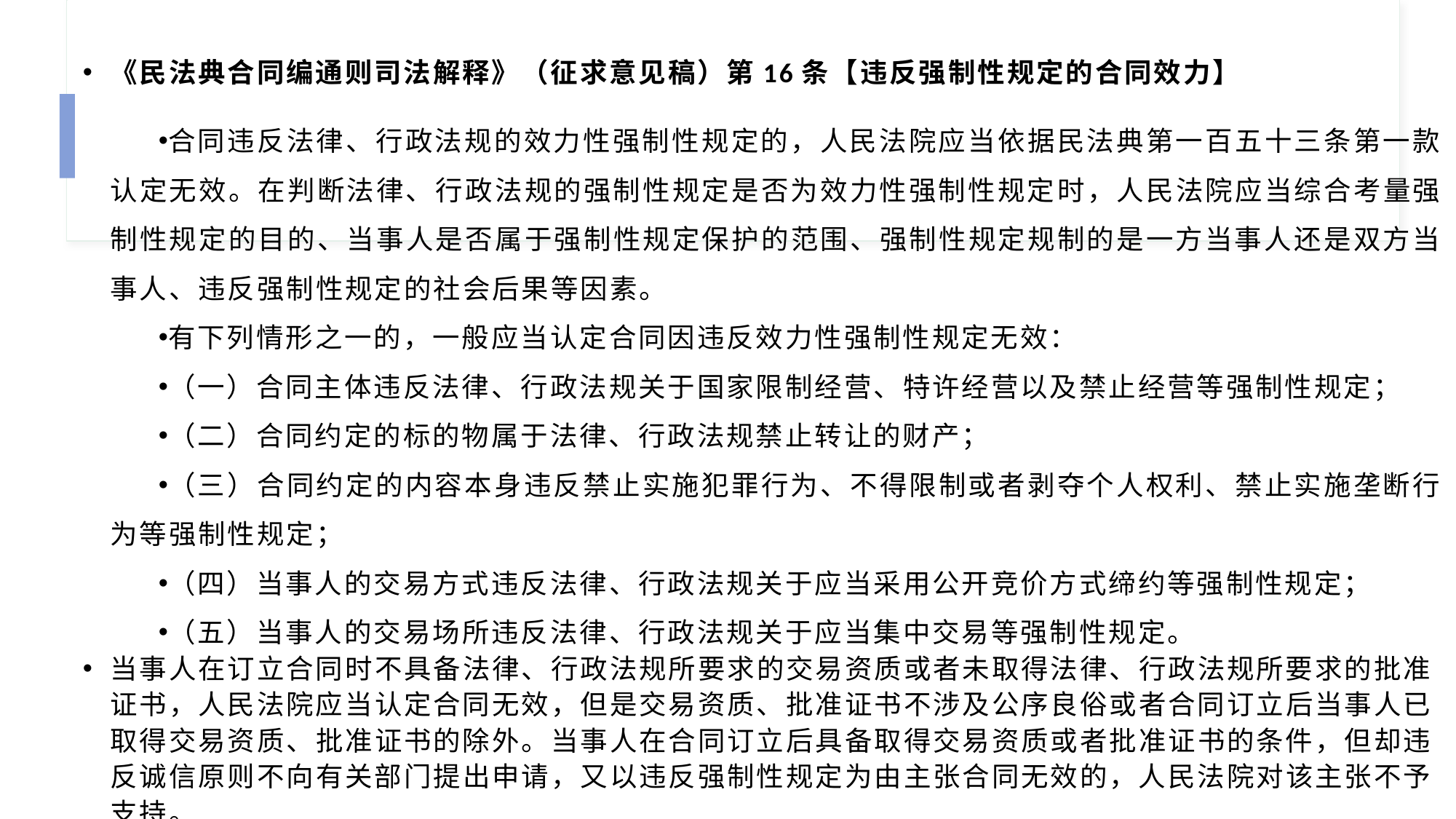

《民法典合同编通则司法解释》（征求意见稿）第16条【违反强制性规定的合同效力】
合同违反法律、行政法规的效力性强制性规定的，人民法院应当依据民法典第一百五十三条第一款认定无效。在判断法律、行政法规的强制性规定是否为效力性强制性规定时，人民法院应当综合考量强制性规定的目的、当事人是否属于强制性规定保护的范围、强制性规定规制的是一方当事人还是双方当事人、违反强制性规定的社会后果等因素。
有下列情形之一的，一般应当认定合同因违反效力性强制性规定无效：
（一）合同主体违反法律、行政法规关于国家限制经营、特许经营以及禁止经营等强制性规定；
（二）合同约定的标的物属于法律、行政法规禁止转让的财产；
（三）合同约定的内容本身违反禁止实施犯罪行为、不得限制或者剥夺个人权利、禁止实施垄断行为等强制性规定；
（四）当事人的交易方式违反法律、行政法规关于应当采用公开竞价方式缔约等强制性规定；
（五）当事人的交易场所违反法律、行政法规关于应当集中交易等强制性规定。
当事人在订立合同时不具备法律、行政法规所要求的交易资质或者未取得法律、行政法规所要求的批准证书，人民法院应当认定合同无效，但是交易资质、批准证书不涉及公序良俗或者合同订立后当事人已取得交易资质、批准证书的除外。当事人在合同订立后具备取得交易资质或者批准证书的条件，但却违反诚信原则不向有关部门提出申请，又以违反强制性规定为由主张合同无效的，人民法院对该主张不予支持。